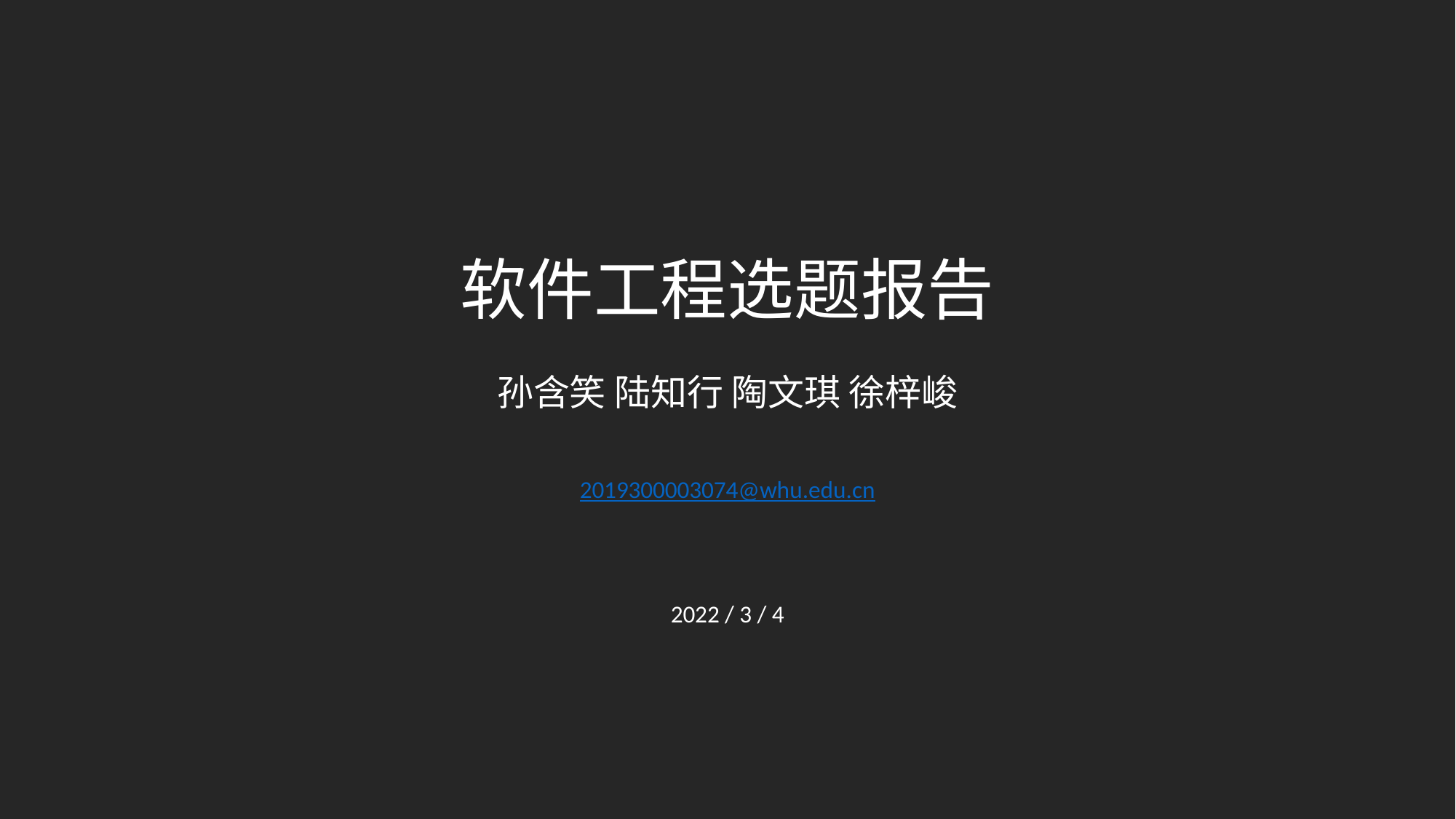

# 软件工程选题报告 孙含笑 陆知行 陶文琪 徐梓峻
2019300003074@whu.edu.cn

2022 / 3 / 4